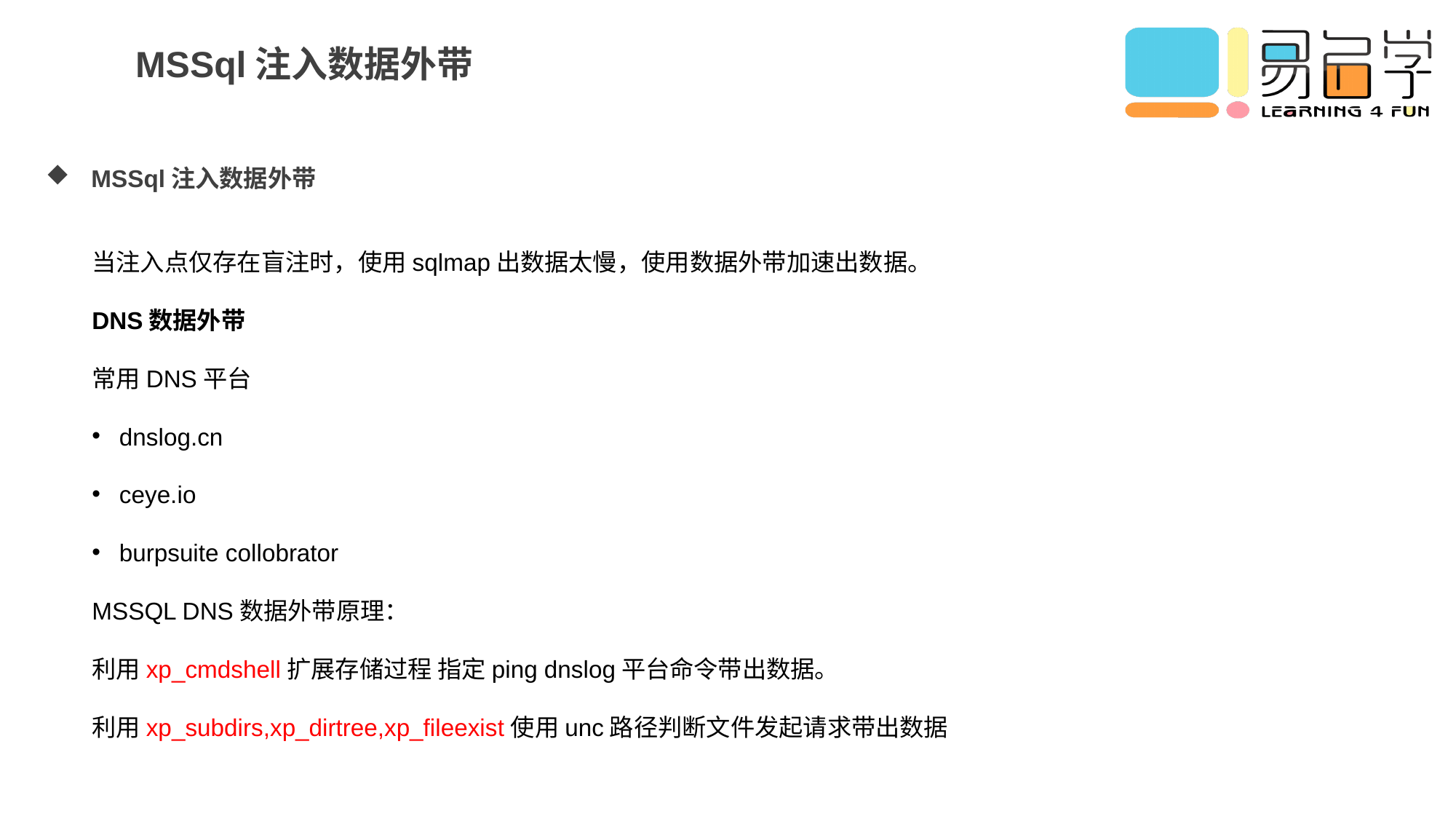

MSSql注入数据外带
MSSql注入数据外带
当注入点仅存在盲注时，使用sqlmap出数据太慢，使用数据外带加速出数据。
DNS数据外带
常用DNS平台
dnslog.cn
ceye.io
burpsuite collobrator
MSSQL DNS数据外带原理：
利用xp_cmdshell扩展存储过程 指定ping dnslog平台命令带出数据。
利用xp_subdirs,xp_dirtree,xp_fileexist使用unc路径判断文件发起请求带出数据